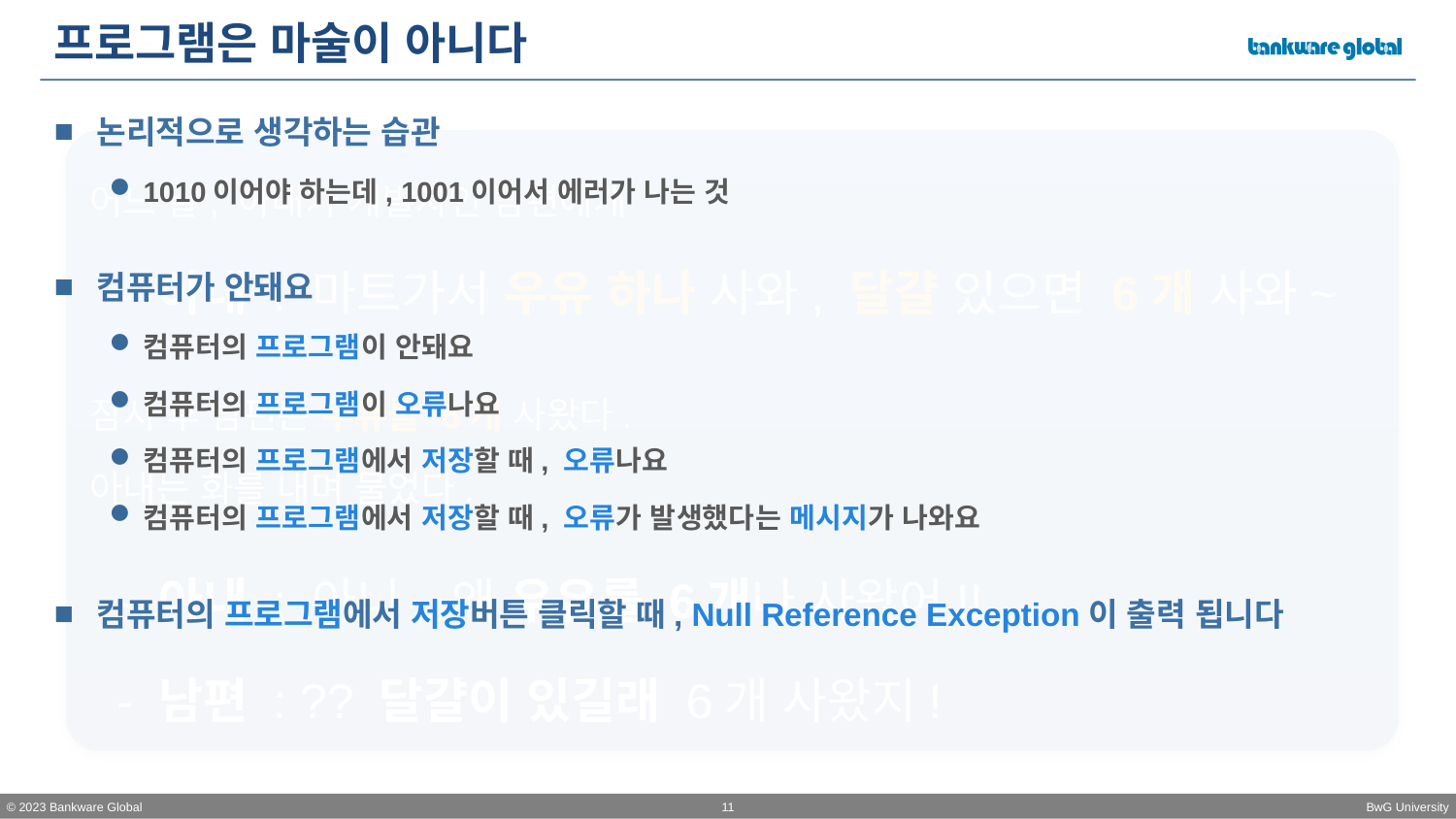

# 프로그램은 마술이 아니다
논리적으로 생각하는 습관
1010이어야 하는데, 1001이어서 에러가 나는 것
컴퓨터가 안돼요
컴퓨터의 프로그램이 안돼요
컴퓨터의 프로그램이 오류나요
컴퓨터의 프로그램에서 저장할 때, 오류나요
컴퓨터의 프로그램에서 저장할 때, 오류가 발생했다는 메시지가 나와요
컴퓨터의 프로그램에서 저장버튼 클릭할 때, Null Reference Exception이 출력 됩니다

어느 날, 아내가 개발자인 남편에게
  - 아내 : 마트가서 우유 하나 사와, 달걀 있으면 6개 사와~
잠시 후 남편은 우유를 6개 사왔다.
아내는 화를 내며 물었다.
  - 아내 : 아니, 왜 우유를 6개나 사왔어!!
  - 남편 : ?? 달걀이 있길래 6개 사왔지!
11